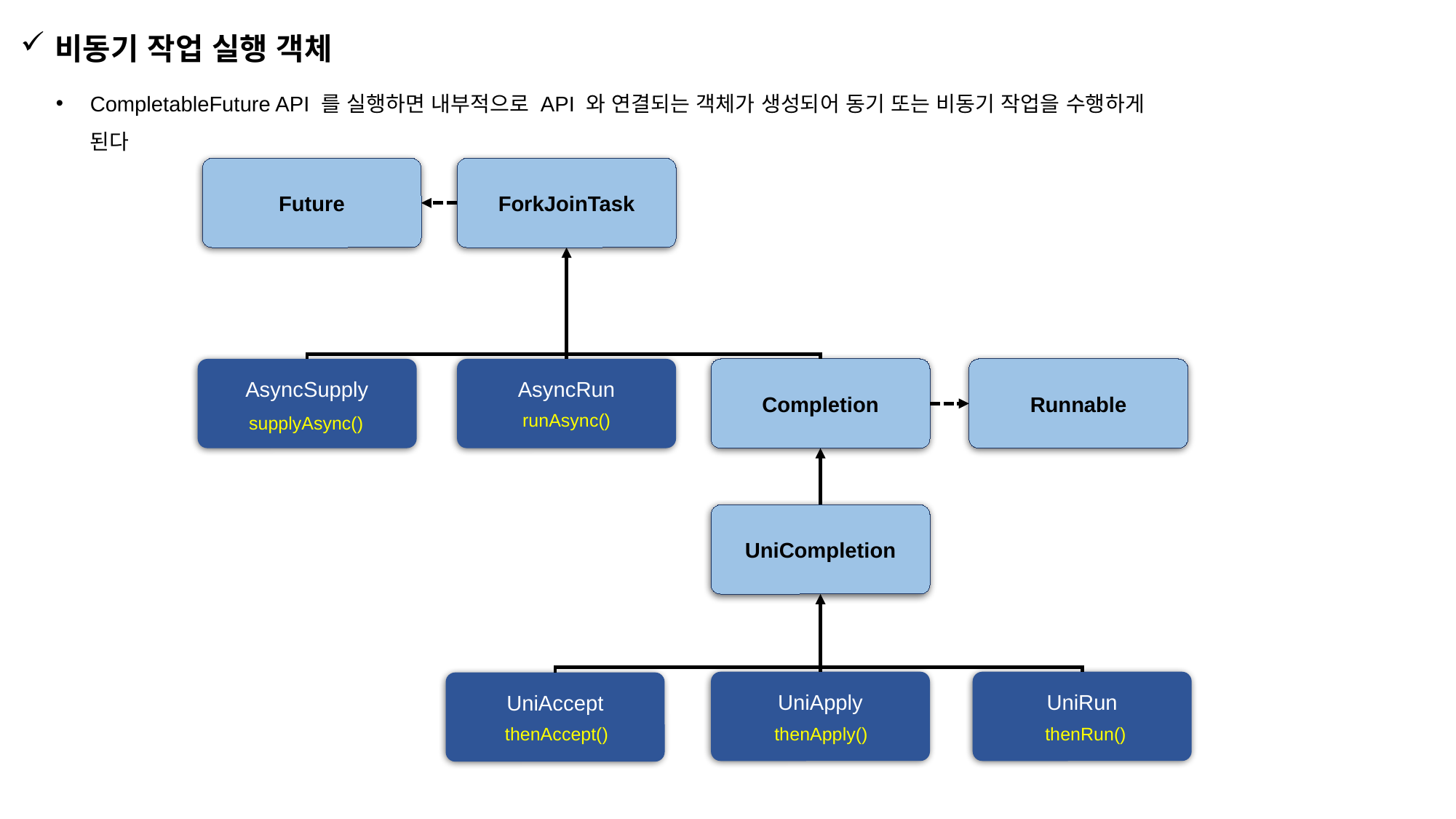

비동기 작업 실행 객체
CompletableFuture API 를 실행하면 내부적으로 API 와 연결되는 객체가 생성되어 동기 또는 비동기 작업을 수행하게 된다
Future
ForkJoinTask
AsyncRun

Runnable
AsyncSupply

Completion
runAsync()
supplyAsync()
UniCompletion
UniApply

UniRun

UniAccept

thenApply()
thenRun()
thenAccept()